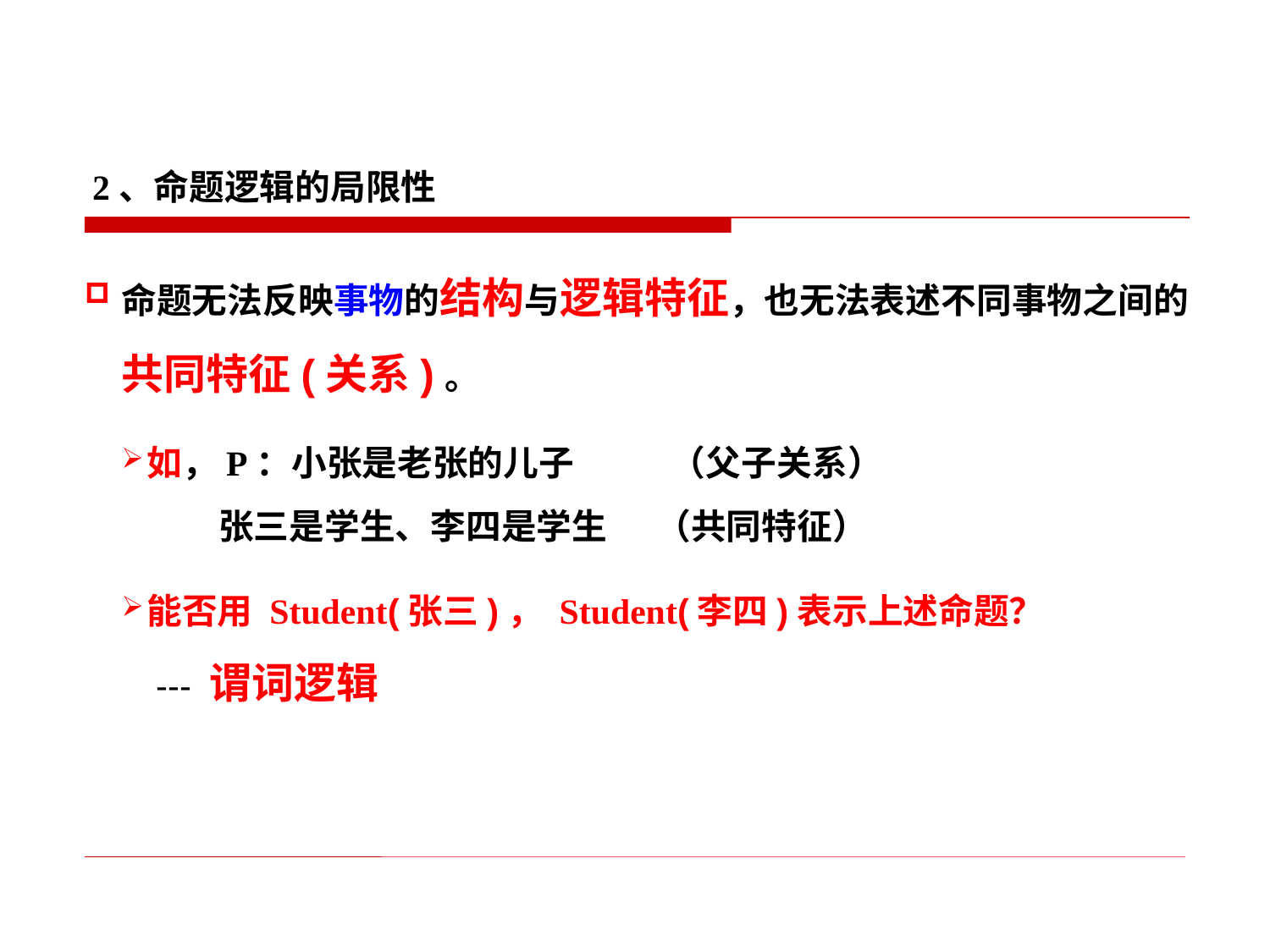

2、命题逻辑的局限性
命题无法反映事物的结构与逻辑特征，也无法表述不同事物之间的共同特征(关系)。
如，P：小张是老张的儿子            （父子关系）
           张三是学生、李四是学生      （共同特征）
能否用 Student(张三)， Student(李四)表示上述命题？
        --- 谓词逻辑